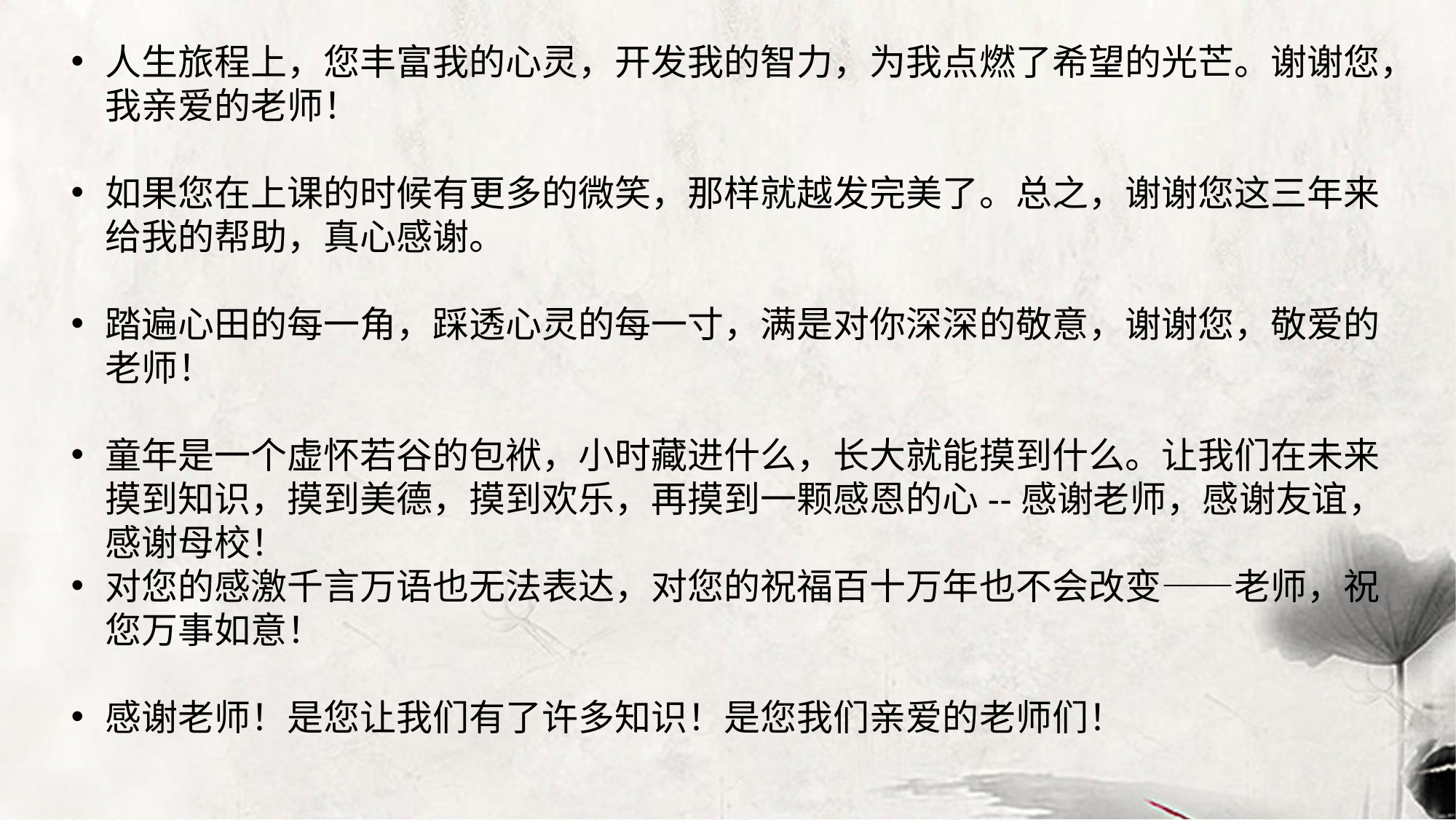

人生旅程上，您丰富我的心灵，开发我的智力，为我点燃了希望的光芒。谢谢您，我亲爱的老师！

如果您在上课的时候有更多的微笑，那样就越发完美了。总之，谢谢您这三年来给我的帮助，真心感谢。

踏遍心田的每一角，踩透心灵的每一寸，满是对你深深的敬意，谢谢您，敬爱的老师！

童年是一个虚怀若谷的包袱，小时藏进什么，长大就能摸到什么。让我们在未来摸到知识，摸到美德，摸到欢乐，再摸到一颗感恩的心--感谢老师，感谢友谊，感谢母校！
对您的感激千言万语也无法表达，对您的祝福百十万年也不会改变――老师，祝您万事如意！

感谢老师！是您让我们有了许多知识！是您我们亲爱的老师们！